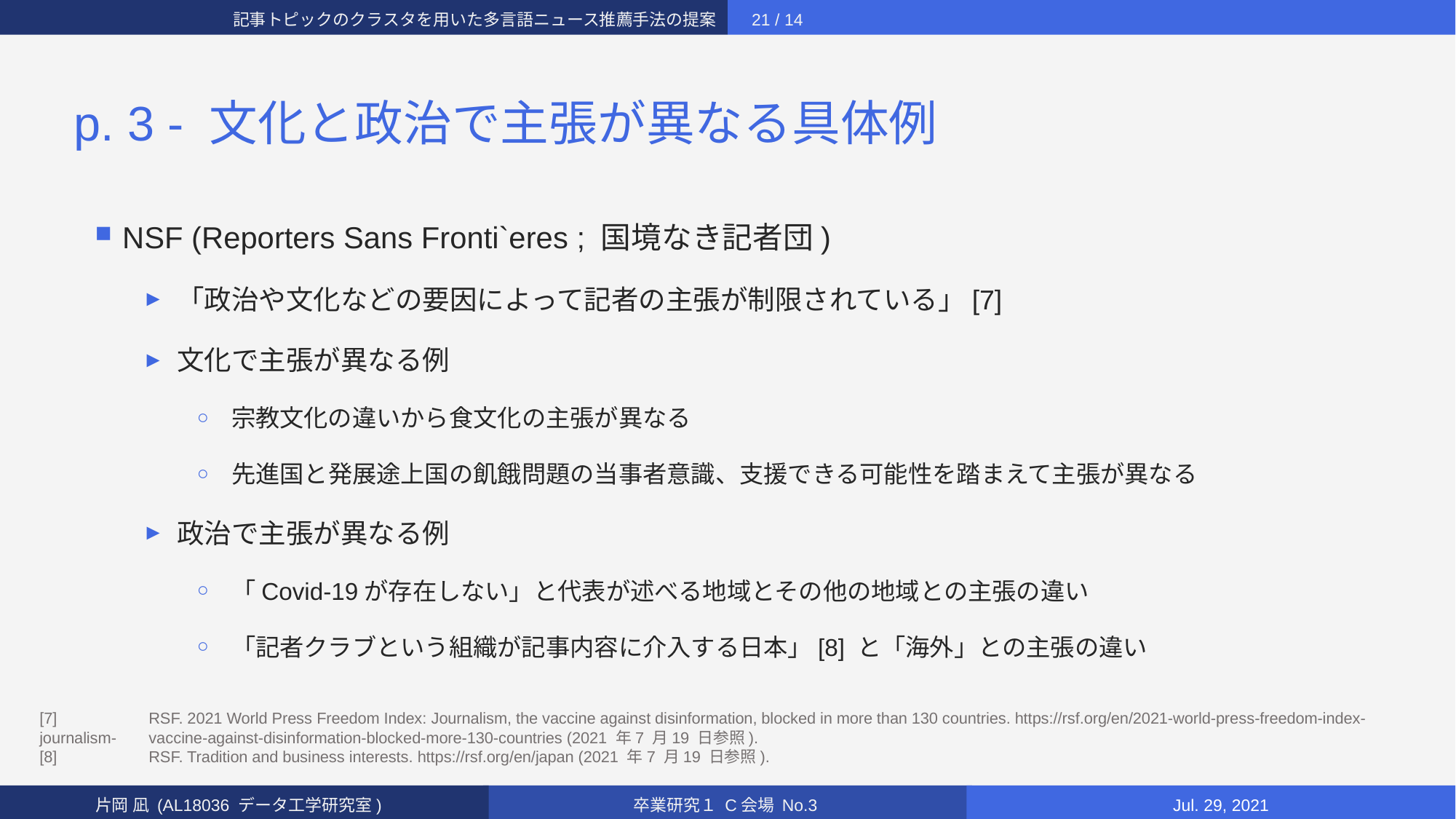

# p. 3 - 文化と政治で主張が異なる具体例
NSF (Reporters Sans Fronti`eres ; 国境なき記者団)
「政治や文化などの要因によって記者の主張が制限されている」[7]
文化で主張が異なる例
宗教文化の違いから食文化の主張が異なる
先進国と発展途上国の飢餓問題の当事者意識、支援できる可能性を踏まえて主張が異なる
政治で主張が異なる例
「Covid-19が存在しない」と代表が述べる地域とその他の地域との主張の違い
「記者クラブという組織が記事内容に介入する日本」[8] と「海外」との主張の違い
[7]	RSF. 2021 World Press Freedom Index: Journalism, the vaccine against disinformation, blocked in more than 130 countries. https://rsf.org/en/2021-world-press-freedom-index-journalism-	vaccine-against-disinformation-blocked-more-130-countries (2021 年7 月19 日参照).
[8]	RSF. Tradition and business interests. https://rsf.org/en/japan (2021 年7 月19 日参照).